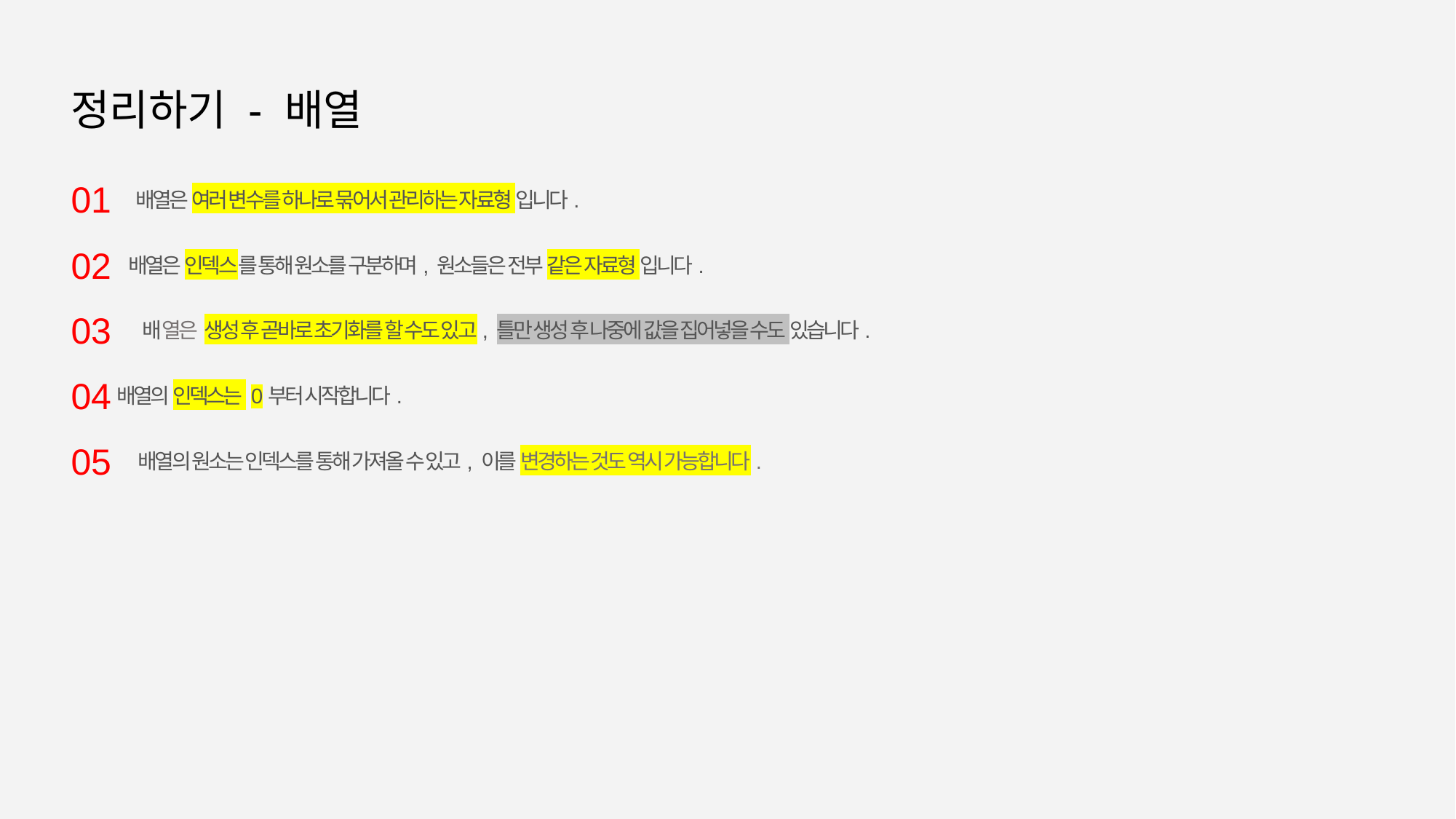

정리하기 - 배열
01
배열은 여러 변수를 하나로 묶어서 관리하는 자료형 입니다.
02
배열은 인덱스를 통해 원소를 구분하며, 원소들은 전부 같은 자료형 입니다.
03
배열은 생성 후 곧바로 초기화를 할 수도 있고, 틀만 생성 후 나중에 값을 집어넣을 수도 있습니다.
04
배열의 인덱스는 0부터 시작합니다.
05
배열의 원소는 인덱스를 통해 가져올 수 있고, 이를 변경하는 것도 역시 가능합니다.